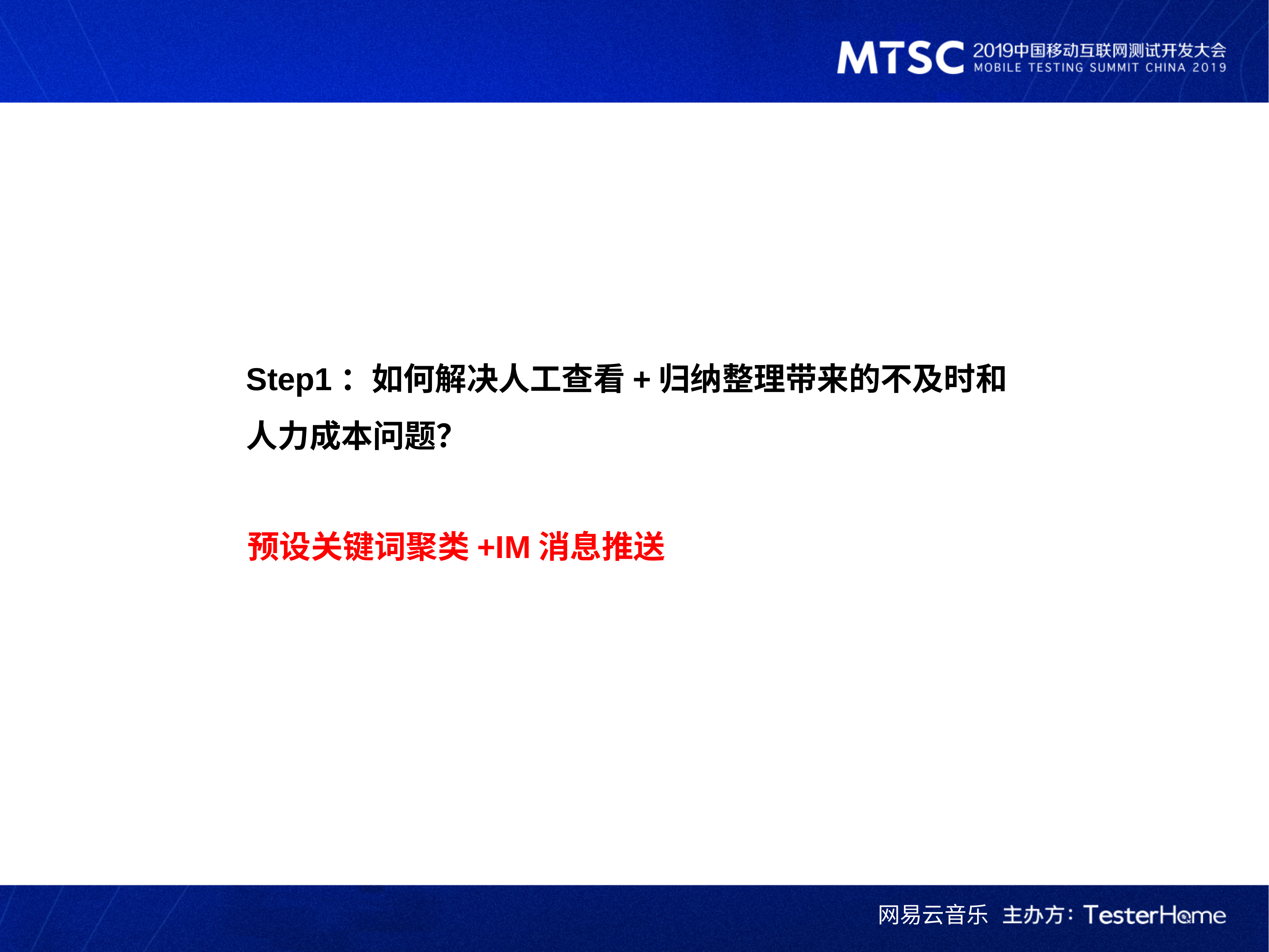

Step1：如何解决人工查看+归纳整理带来的不及时和人力成本问题？
预设关键词聚类+IM消息推送
网易云音乐